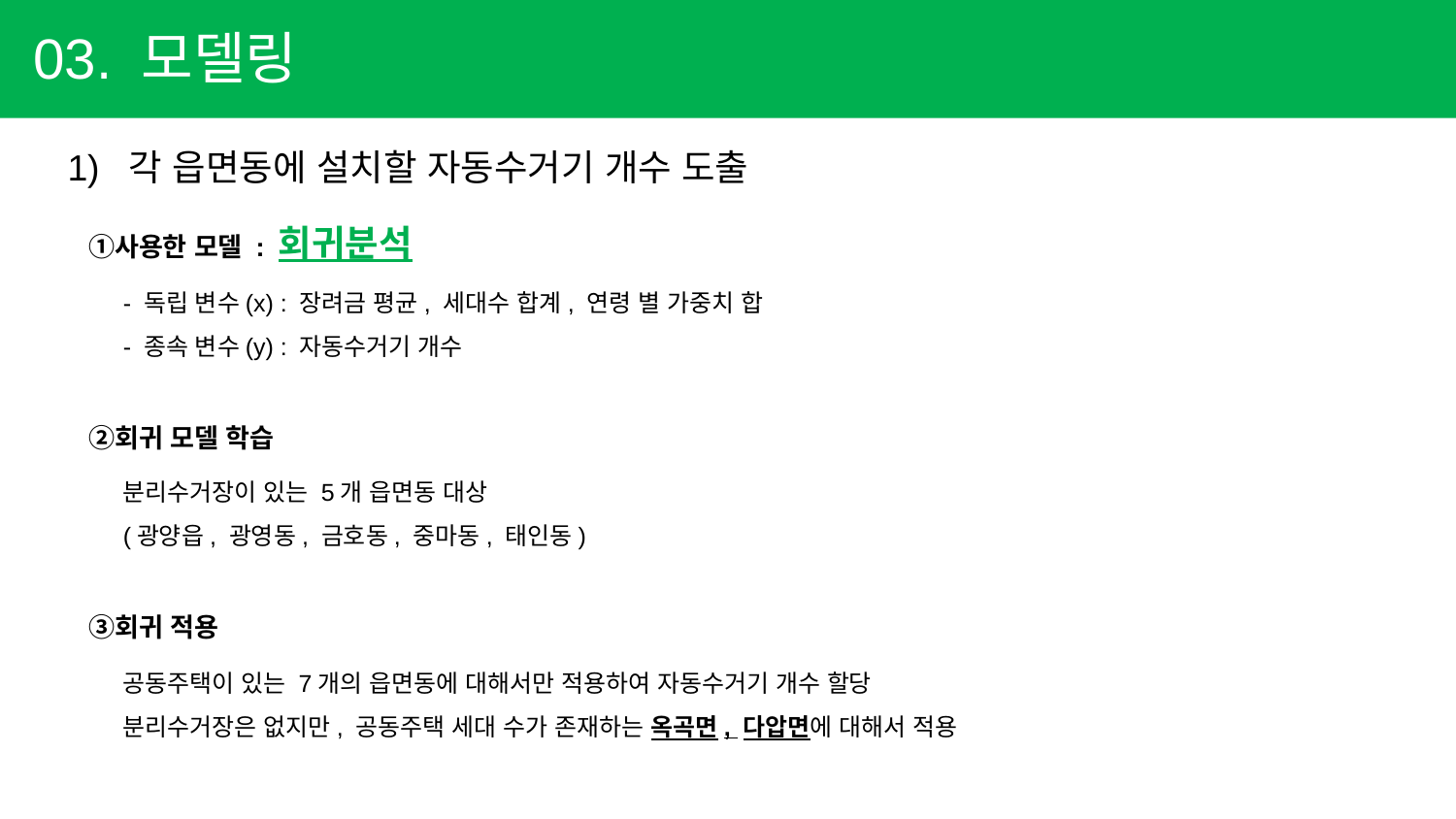

03. 모델링
1)  각 읍면동에 설치할 자동수거기 개수 도출
사용한 모델 : 회귀분석

회귀 모델 학습

회귀 적용

- 독립 변수(x) : 장려금 평균, 세대수 합계, 연령 별 가중치 합
- 종속 변수(y) : 자동수거기 개수
분리수거장이 있는 5개 읍면동 대상
(광양읍, 광영동, 금호동, 중마동, 태인동)
공동주택이 있는 7개의 읍면동에 대해서만 적용하여 자동수거기 개수 할당
분리수거장은 없지만, 공동주택 세대 수가 존재하는 옥곡면, 다압면에 대해서 적용